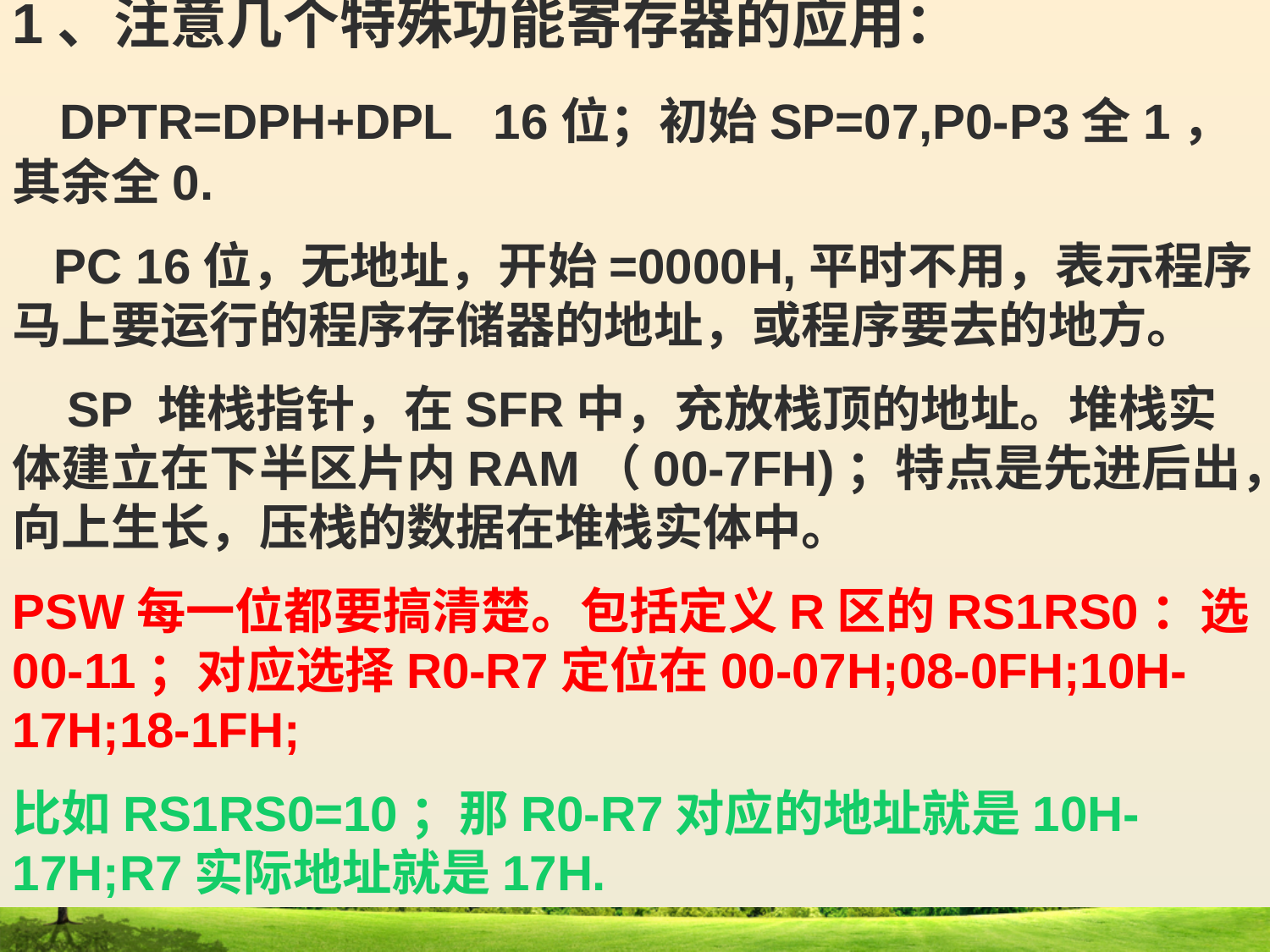

1、注意几个特殊功能寄存器的应用：
   DPTR=DPH+DPL   16位；初始SP=07,P0-P3全1，其余全0.
   PC 16位，无地址，开始=0000H,平时不用，表示程序马上要运行的程序存储器的地址，或程序要去的地方。
    SP 堆栈指针，在SFR中，充放栈顶的地址。堆栈实体建立在下半区片内RAM（00-7FH)；特点是先进后出，向上生长，压栈的数据在堆栈实体中。
PSW每一位都要搞清楚。包括定义R区的RS1RS0：选00-11；对应选择R0-R7定位在00-07H;08-0FH;10H-17H;18-1FH;
比如RS1RS0=10；那R0-R7对应的地址就是10H-17H;R7实际地址就是17H.